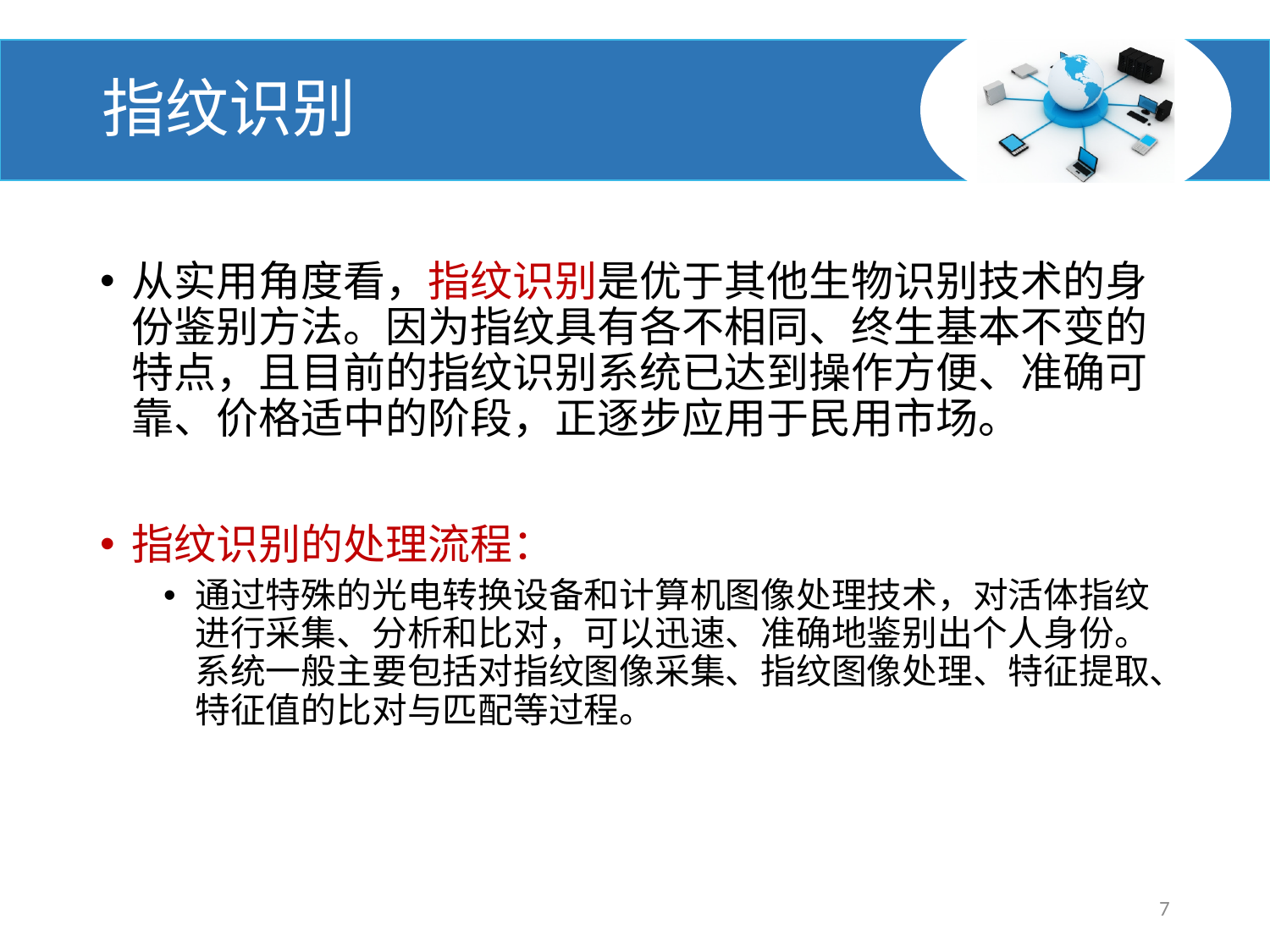

# 指纹识别
从实用角度看，指纹识别是优于其他生物识别技术的身份鉴别方法。因为指纹具有各不相同、终生基本不变的特点，且目前的指纹识别系统已达到操作方便、准确可靠、价格适中的阶段，正逐步应用于民用市场。

指纹识别的处理流程：
通过特殊的光电转换设备和计算机图像处理技术，对活体指纹进行采集、分析和比对，可以迅速、准确地鉴别出个人身份。系统一般主要包括对指纹图像采集、指纹图像处理、特征提取、特征值的比对与匹配等过程。

7